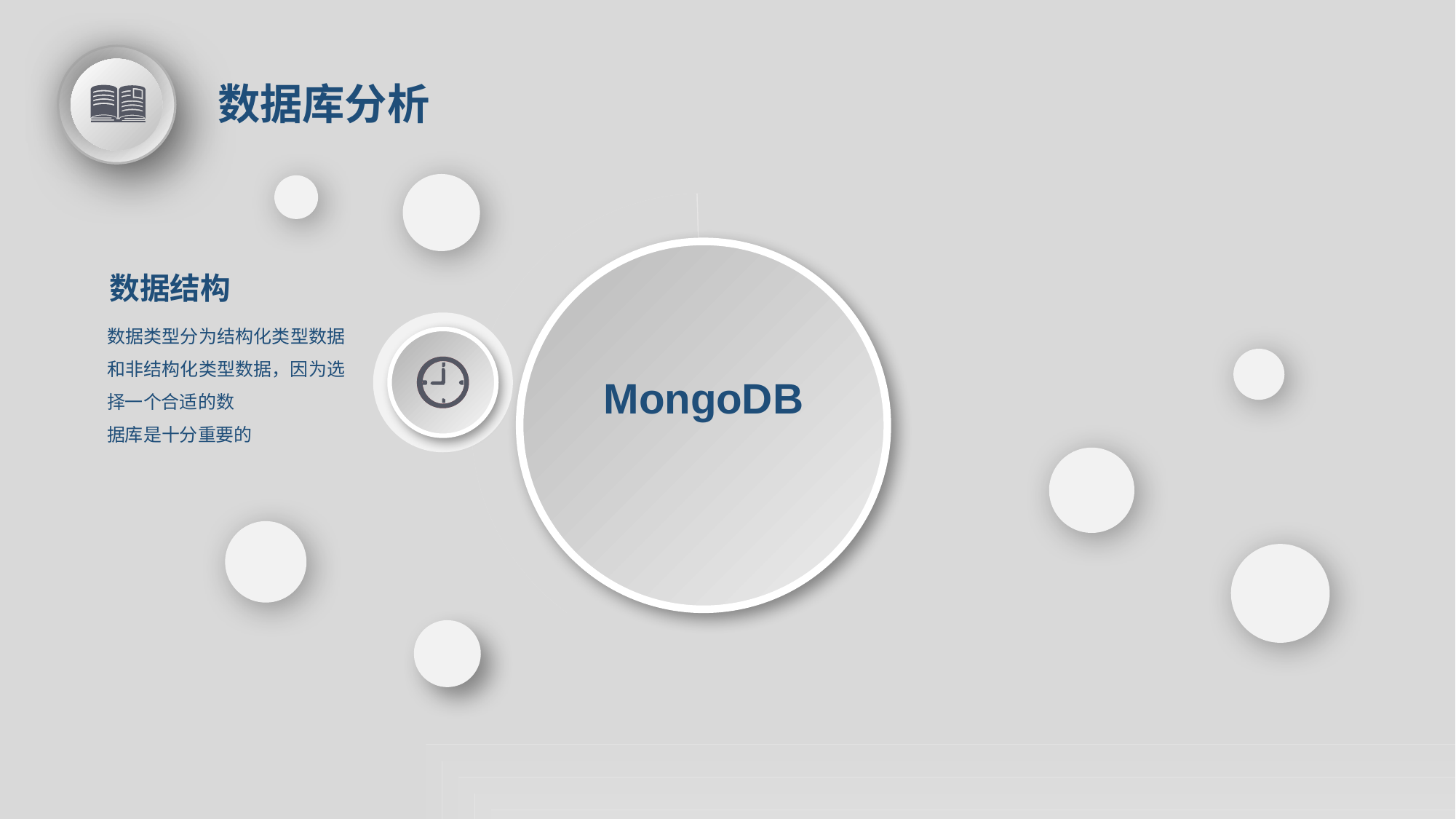

数据库分析

MongoDB
数据结构
数据类型分为结构化类型数据和非结构化类型数据，因为选择一个合适的数
据库是十分重要的